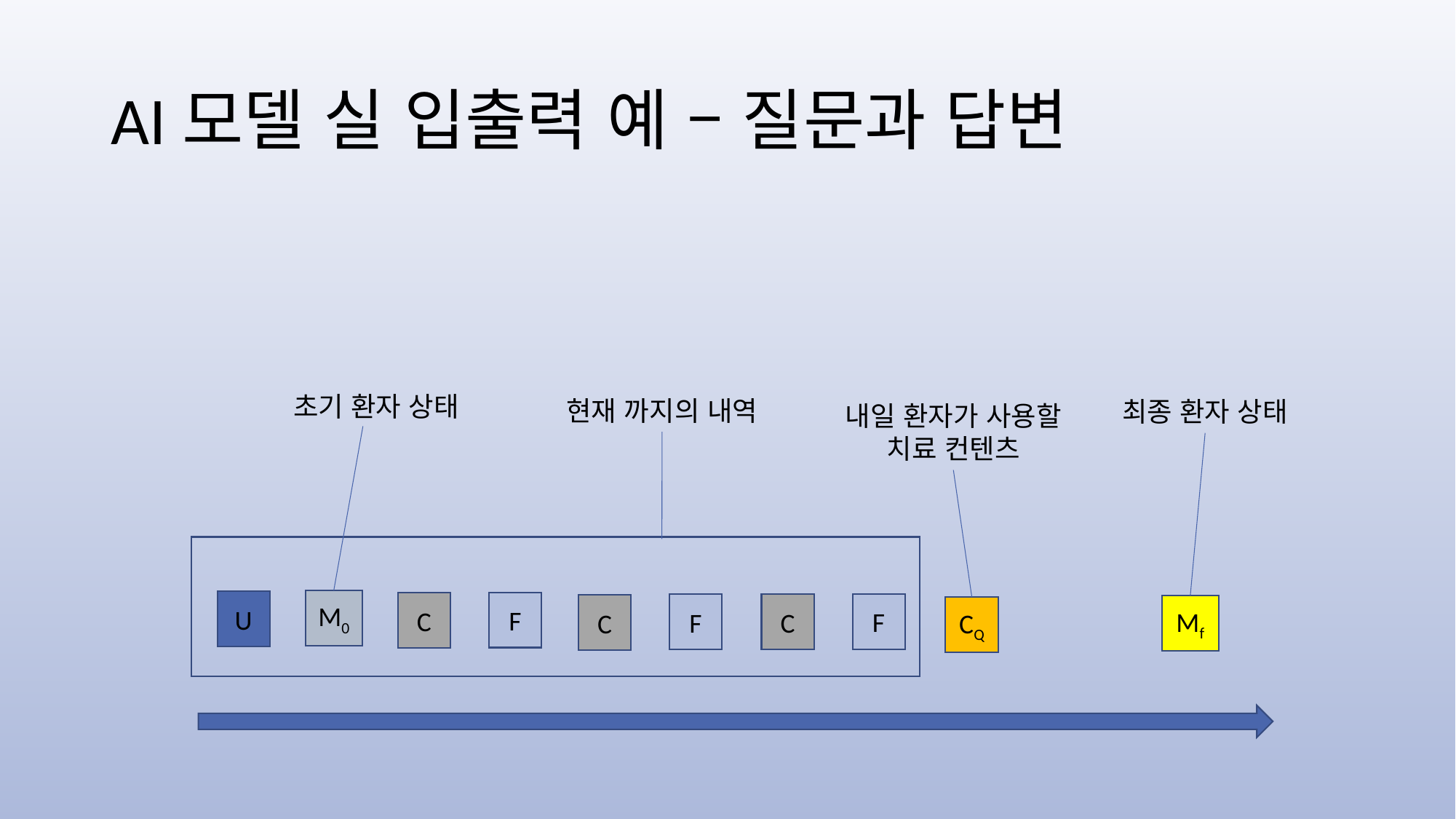

# AI모델 실 입출력 예 – 질문과 답변
초기 환자 상태
현재 까지의 내역
최종 환자 상태
내일 환자가 사용할
치료 컨텐츠

M0
U
F
C
F
F
C
C
Mf
CQ